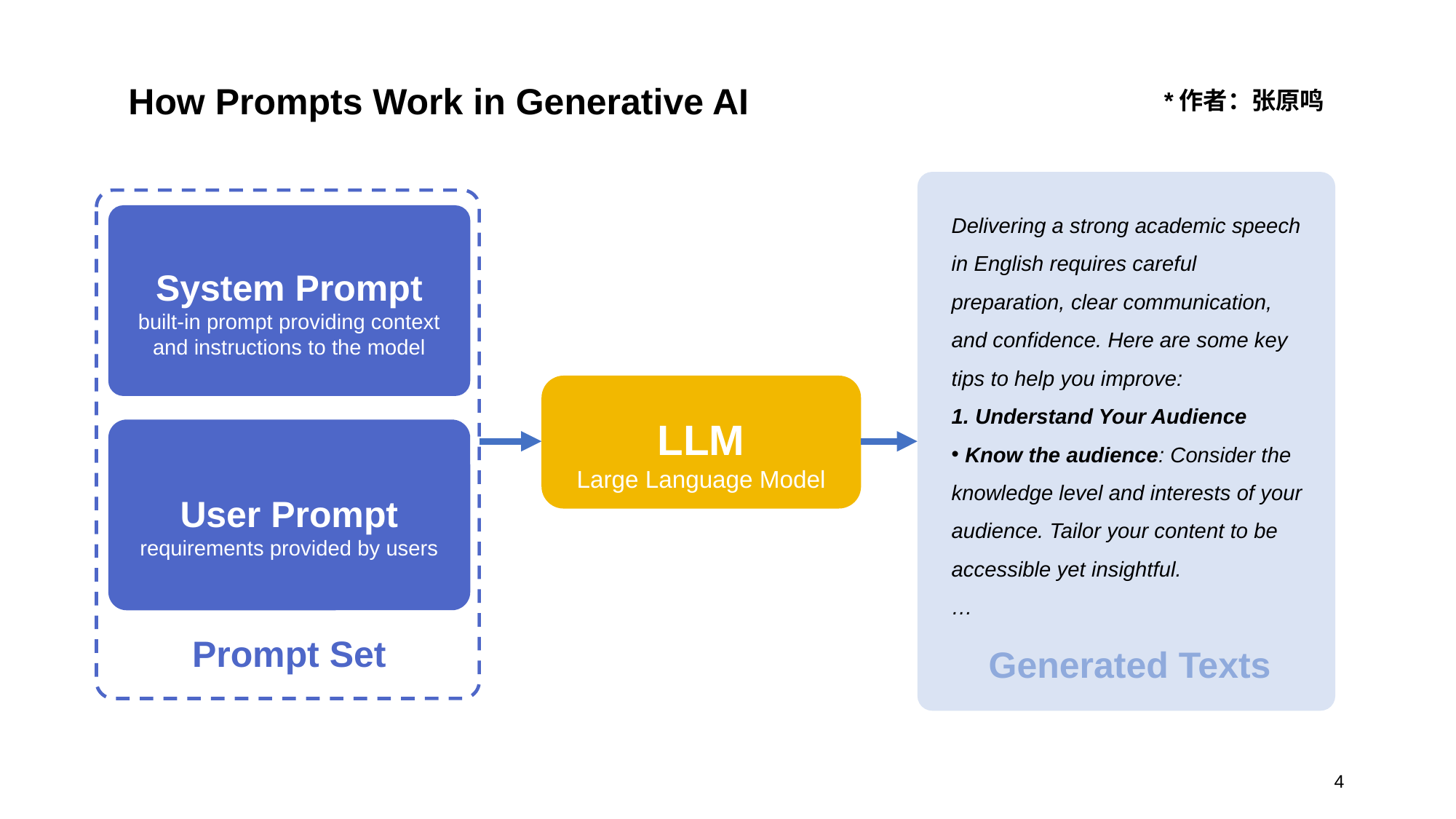

How Prompts Work in Generative AI
*作者：张原鸣

Delivering a strong academic speech in English requires careful preparation, clear communication, and confidence. Here are some key tips to help you improve:
1. Understand Your Audience
 Know the audience: Consider the knowledge level and interests of your audience. Tailor your content to be accessible yet insightful.
…
Generated Texts

System Prompt
built-in prompt providing context and instructions to the model
User Prompt
requirements provided by users
Prompt Set
LLM
Large Language Model
4